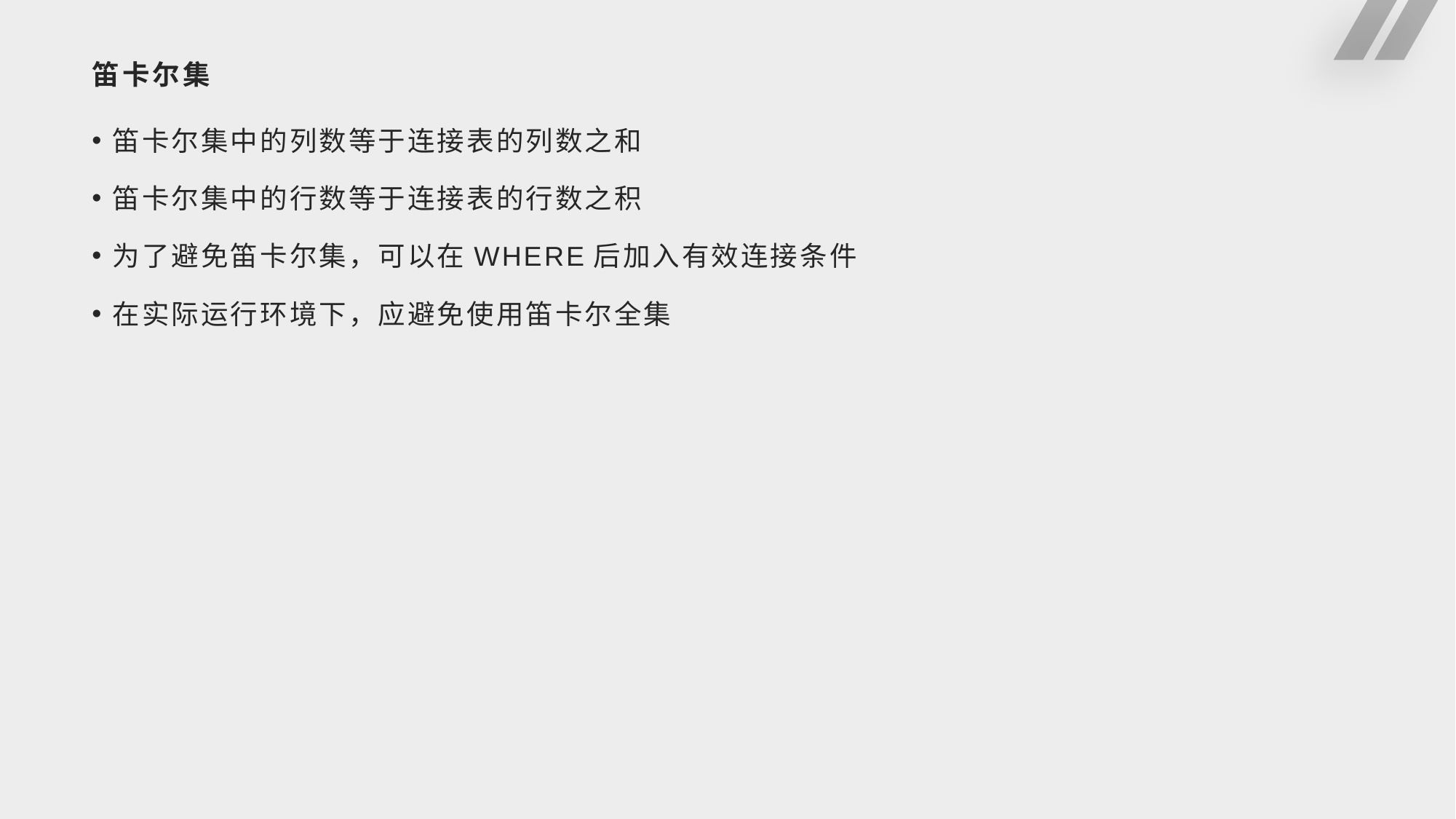

# 笛卡尔集
笛卡尔集中的列数等于连接表的列数之和
笛卡尔集中的行数等于连接表的行数之积
为了避免笛卡尔集，可以在WHERE后加入有效连接条件
在实际运行环境下，应避免使用笛卡尔全集